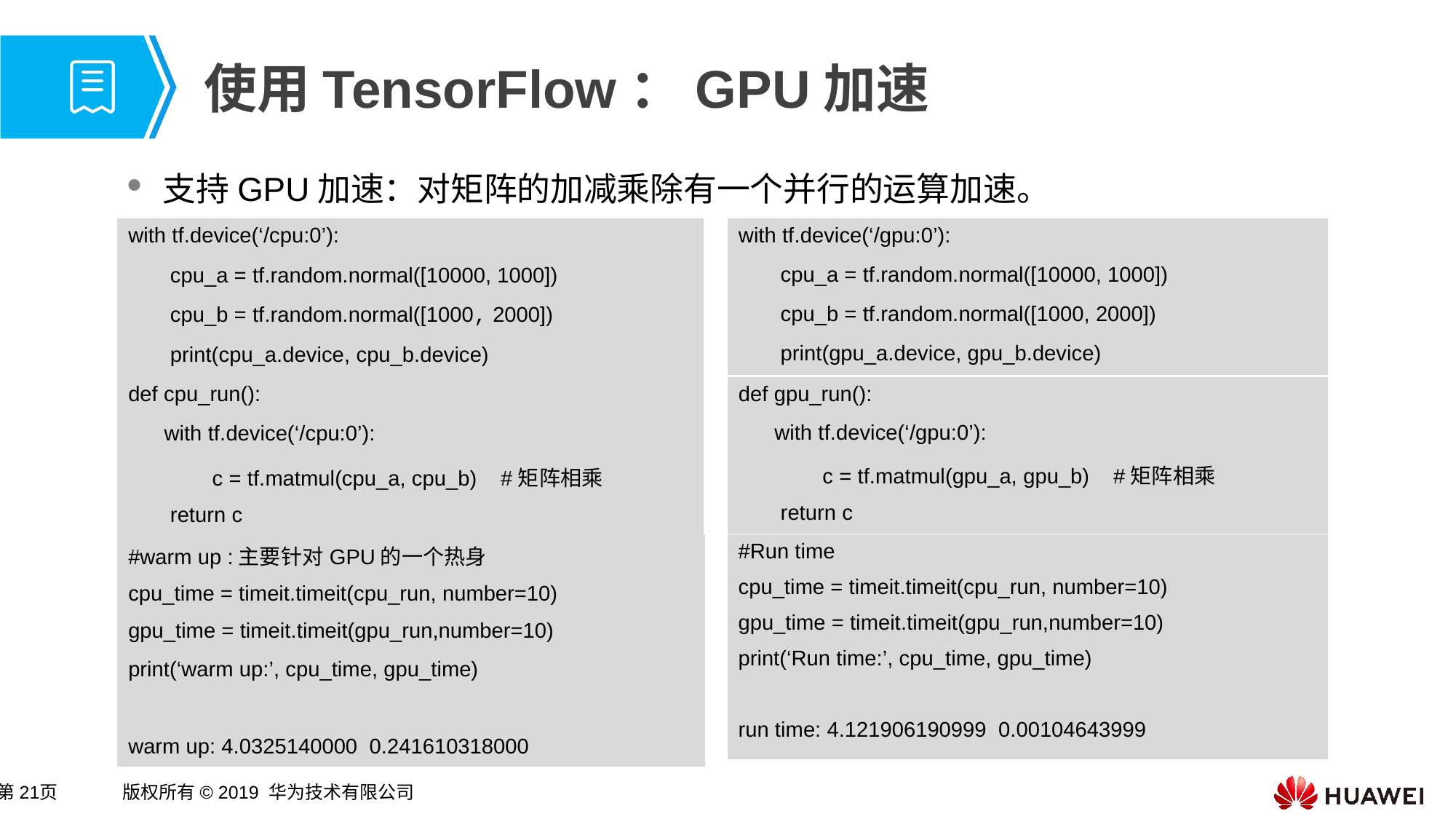

# 使用TensorFlow：GPU加速
支持GPU加速：对矩阵的加减乘除有一个并行的运算加速。

| with tf.device(‘/cpu:0’): |
| --- |
| cpu\_a = tf.random.normal([10000, 1000]) |
| cpu\_b = tf.random.normal([1000, 2000]) |
| print(cpu\_a.device, cpu\_b.device) |
| with tf.device(‘/gpu:0’): |
| --- |
| cpu\_a = tf.random.normal([10000, 1000]) |
| cpu\_b = tf.random.normal([1000, 2000]) |
| print(gpu\_a.device, gpu\_b.device) |
| def cpu\_run(): |
| --- |
| with tf.device(‘/cpu:0’): |
| c = tf.matmul(cpu\_a, cpu\_b) #矩阵相乘 |
| return c |
| def gpu\_run(): |
| --- |
| with tf.device(‘/gpu:0’): |
| c = tf.matmul(gpu\_a, gpu\_b) #矩阵相乘 |
| return c |
| #warm up :主要针对GPU的一个热身 |
| --- |
| cpu\_time = timeit.timeit(cpu\_run, number=10) |
| gpu\_time = timeit.timeit(gpu\_run,number=10) |
| print(‘warm up:’, cpu\_time, gpu\_time) |
|  |
| warm up: 4.0325140000 0.241610318000 |
| #Run time |
| --- |
| cpu\_time = timeit.timeit(cpu\_run, number=10) |
| gpu\_time = timeit.timeit(gpu\_run,number=10) |
| print(‘Run time:’, cpu\_time, gpu\_time) |
|  |
| run time: 4.121906190999 0.00104643999 |